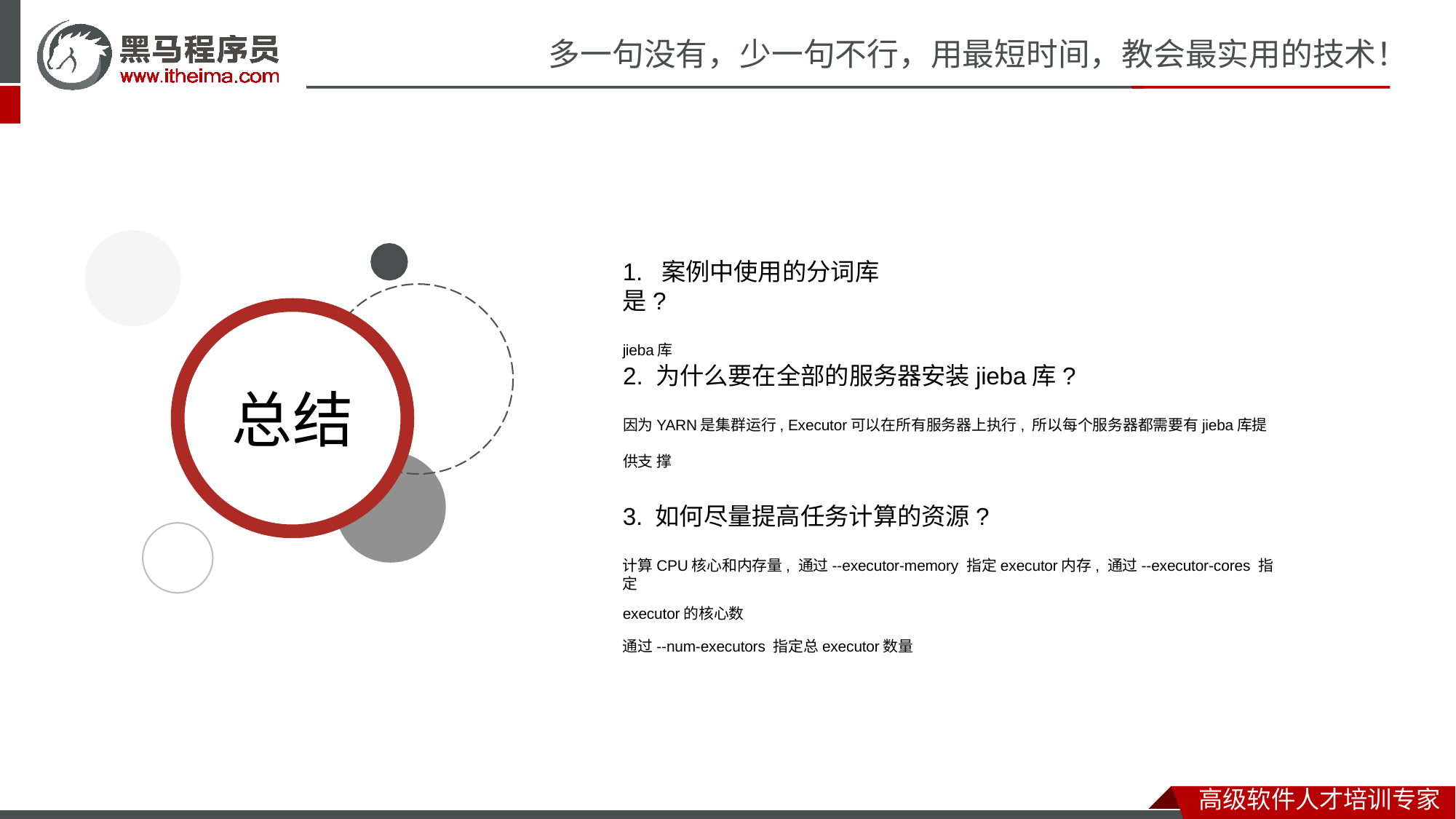

# 多一句没有，少一句不行，用最短时间，教会最实用的技术！

1. 案例中使用的分词库是?
jieba库
2. 为什么要在全部的服务器安装jieba库?
因为YARN是集群运行, Executor可以在所有服务器上执行, 所以每个服务器都需要有jieba库提供支 撑
总结
3. 如何尽量提高任务计算的资源?
计算CPU核心和内存量, 通过--executor-memory 指定executor内存, 通过--executor-cores 指定

executor的核心数

通过--num-executors 指定总executor数量
高级软件人才培训专家